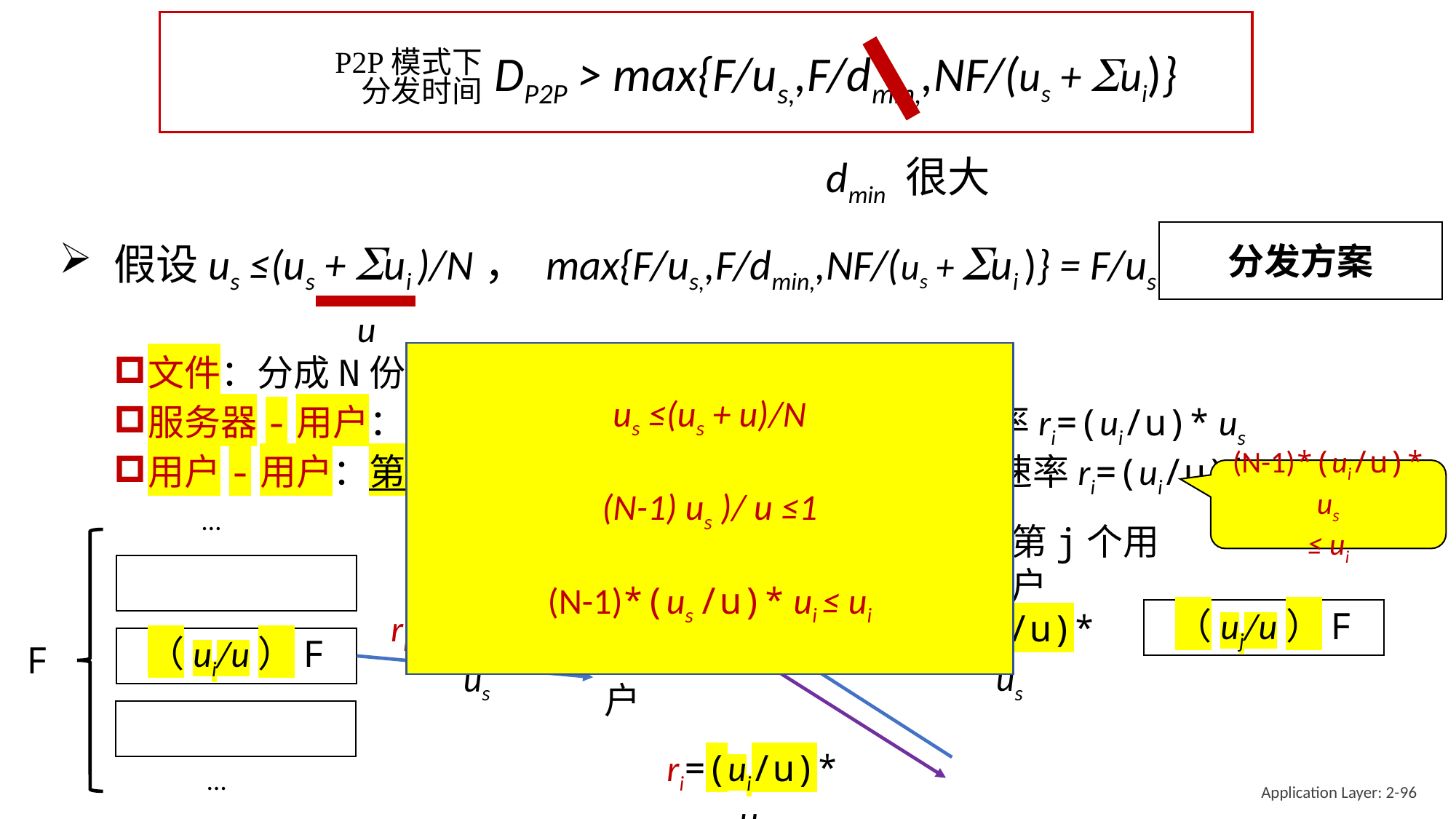

DP2P > max{F/us,,F/dmin,,NF/(us + Σui)}
P2P模式下
分发时间

dmin 很大
分发方案
假设us ≤(us + Σui )/N， max{F/us,,F/dmin,,NF/(us + Σui )} = F/us

u
us ≤(us + u)/N

(N-1) us )/ u ≤1

(N-1)*(us /u)* ui ≤ ui
文件：分成N份，第i份的大小为（ui/u）F
服务器-用户：服务器发送给第i个用户第i份，速率ri=(ui/u)* us
用户-用户：第i个用户发送给第j个用户第i份，速率ri=(ui/u)* us
(N-1)*(ui/u)* us
≤ ui
…
第j个用户
ri=(ui/u)* us

rj=(uj/u)* us
ri=(ui/u)* us
（uj/u）F
（ui/u）F
第i个用户
F

ri=(ui/u)* us
…
Application Layer: 2-96